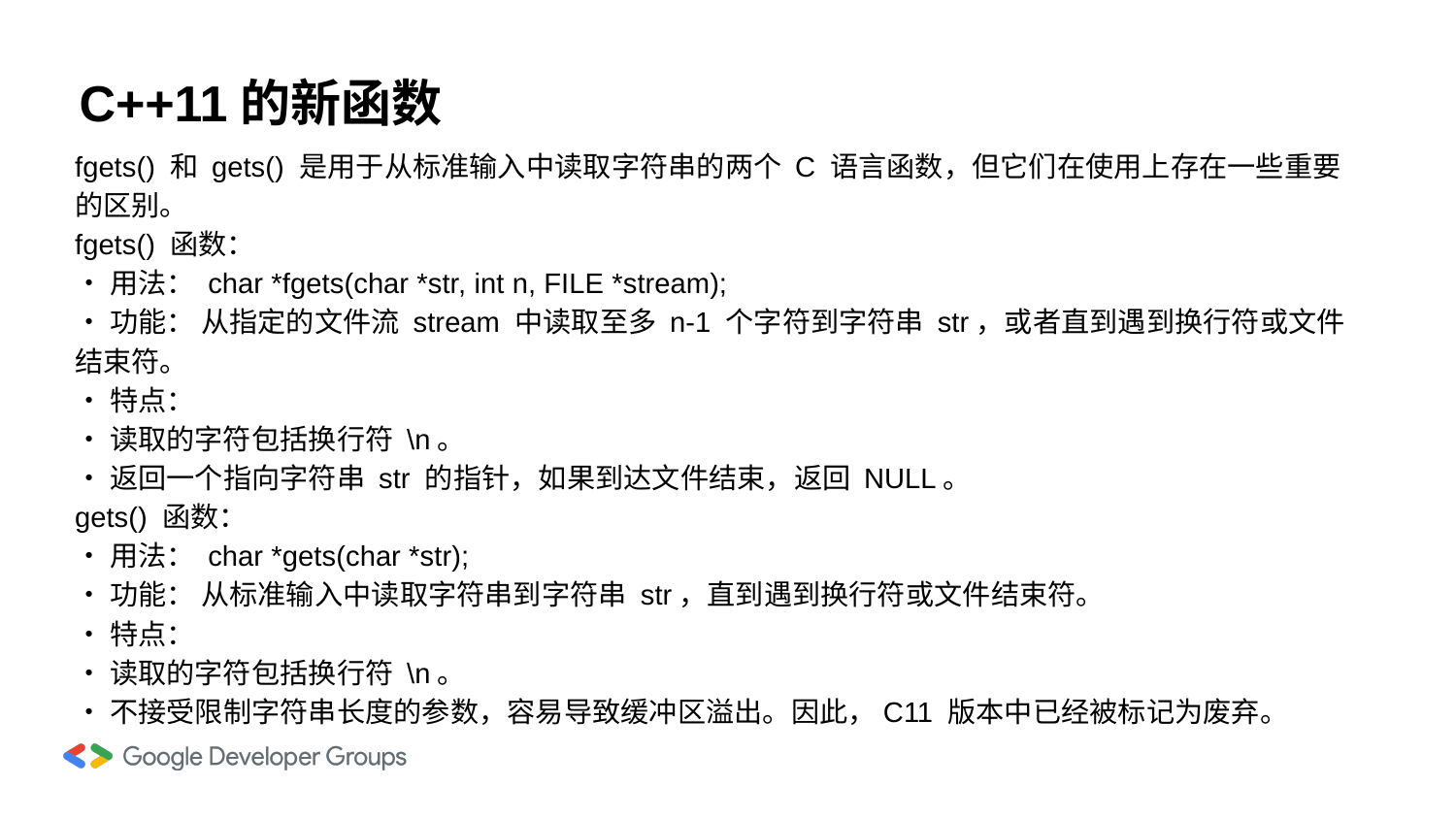

# C++11的新函数
fgets() 和 gets() 是用于从标准输入中读取字符串的两个 C 语言函数，但它们在使用上存在一些重要的区别。
fgets() 函数：
•用法： char *fgets(char *str, int n, FILE *stream);
•功能： 从指定的文件流 stream 中读取至多 n-1 个字符到字符串 str，或者直到遇到换行符或文件结束符。
•特点：
•读取的字符包括换行符 \n。
•返回一个指向字符串 str 的指针，如果到达文件结束，返回 NULL。
gets() 函数：
•用法： char *gets(char *str);
•功能： 从标准输入中读取字符串到字符串 str，直到遇到换行符或文件结束符。
•特点：
•读取的字符包括换行符 \n。
•不接受限制字符串长度的参数，容易导致缓冲区溢出。因此，C11 版本中已经被标记为废弃。